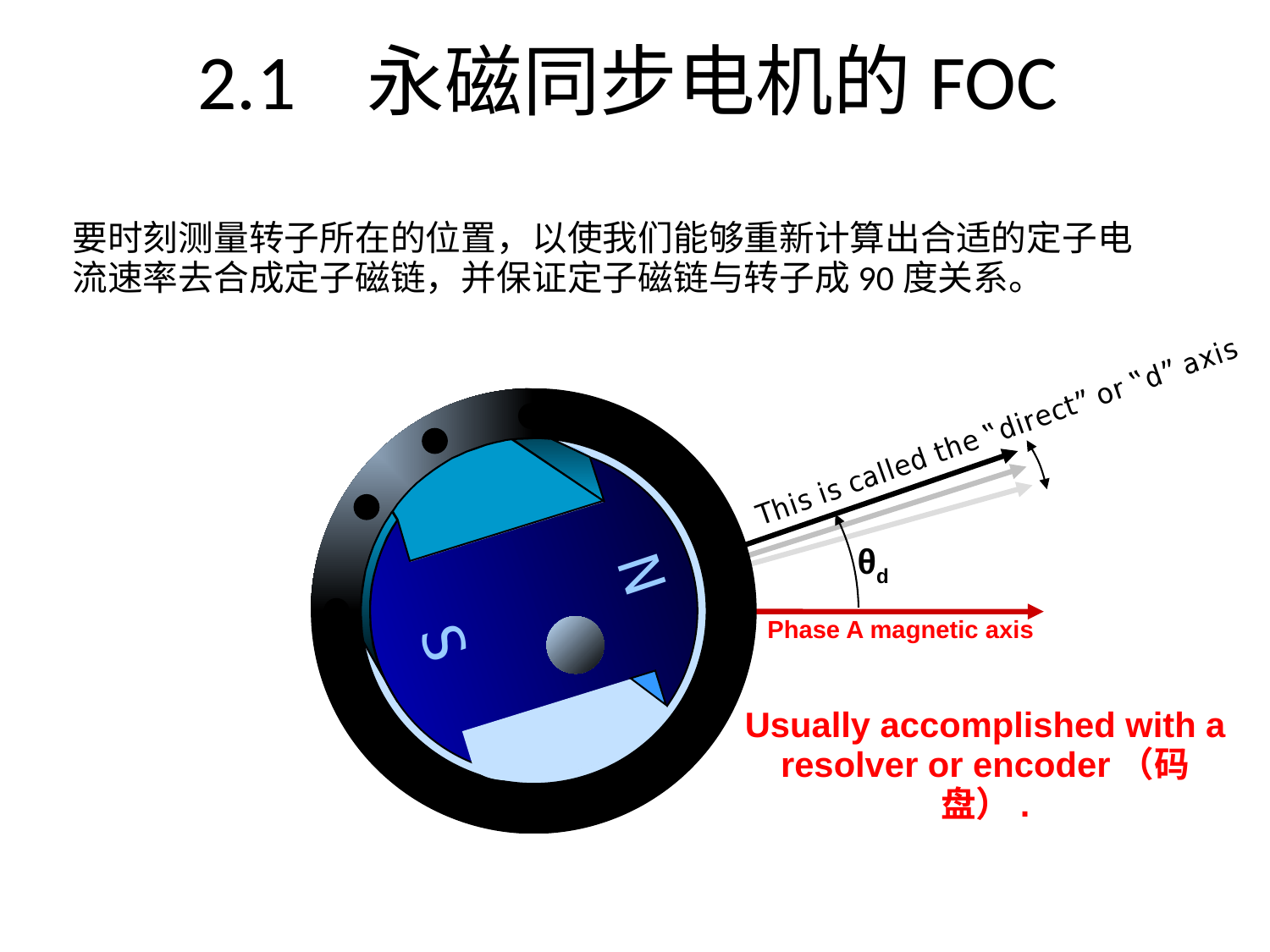

2.1   永磁同步电机的FOC
要时刻测量转子所在的位置，以使我们能够重新计算出合适的定子电流速率去合成定子磁链，并保证定子磁链与转子成90度关系。

This is called the “direct” or “d” axis

N
S

θd
Phase A magnetic axis

Usually accomplished with a resolver or encoder（码盘）.